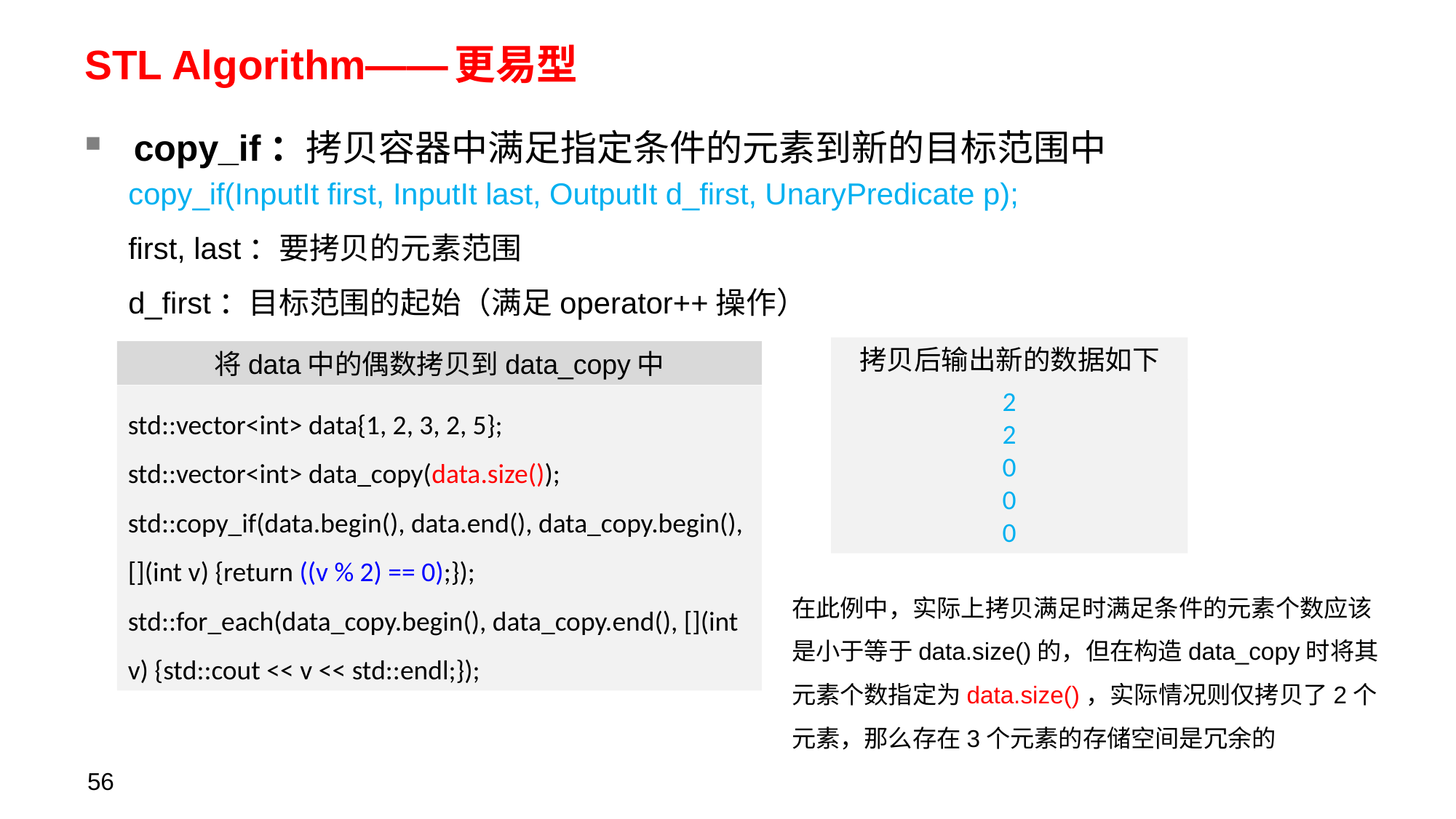

# STL Algorithm——更易型
copy_if：拷贝容器中满足指定条件的元素到新的目标范围中
copy_if(InputIt first, InputIt last, OutputIt d_first, UnaryPredicate p);
first, last：要拷贝的元素范围
d_first：目标范围的起始（满足operator++操作）
拷贝后输出新的数据如下
将data中的偶数拷贝到data_copy中
2
2
0
0
0
std::vector<int> data{1, 2, 3, 2, 5};
std::vector<int> data_copy(data.size());
std::copy_if(data.begin(), data.end(), data_copy.begin(), [](int v) {return ((v % 2) == 0);});
std::for_each(data_copy.begin(), data_copy.end(), [](int v) {std::cout << v << std::endl;});
在此例中，实际上拷贝满足时满足条件的元素个数应该是小于等于data.size()的，但在构造data_copy时将其元素个数指定为data.size()，实际情况则仅拷贝了2个元素，那么存在3个元素的存储空间是冗余的
56